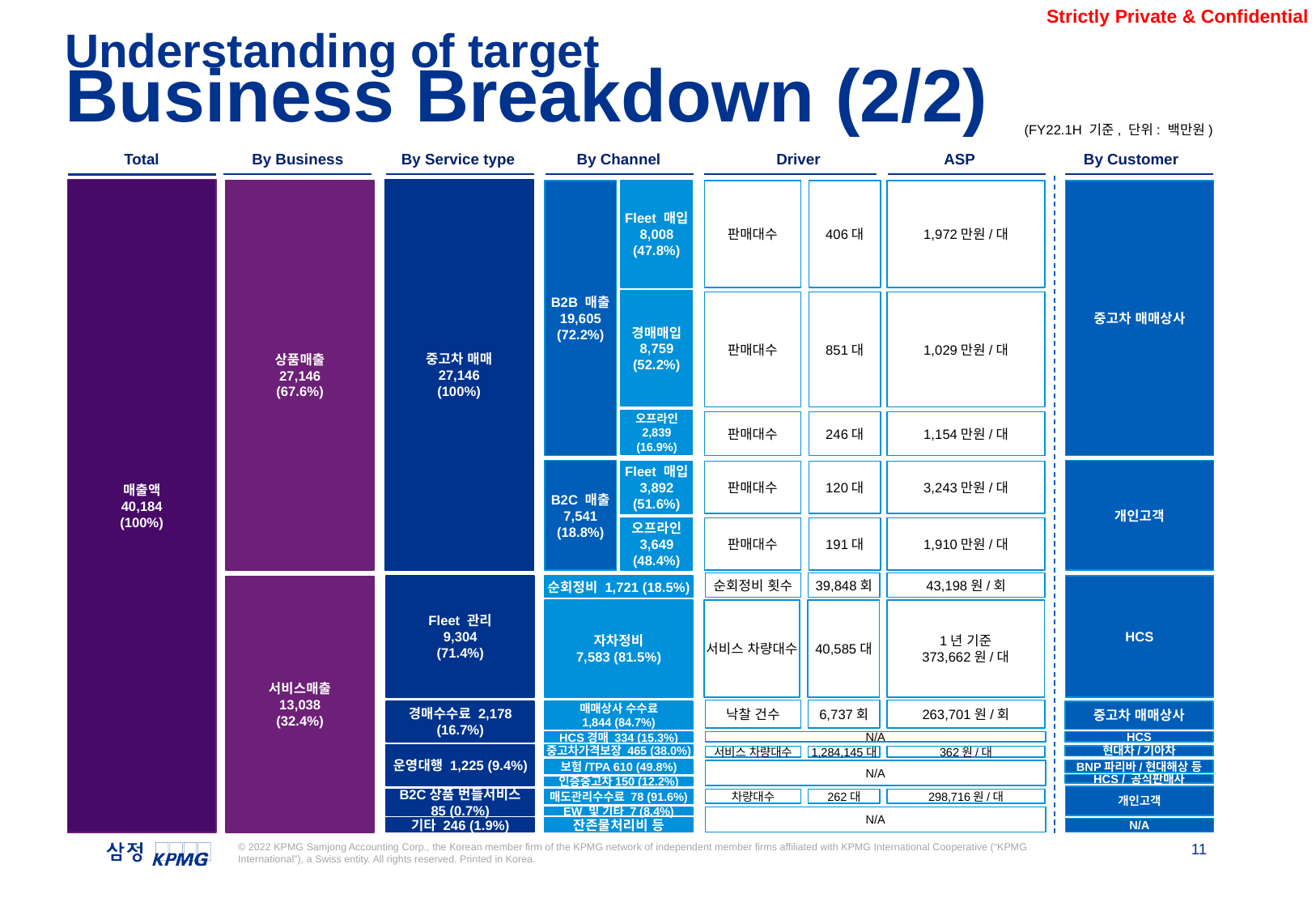

Understanding of target
Business Breakdown (2/2)
(FY22.1H 기준, 단위: 백만원)
Total
By Business
By Service type
By Channel
Driver
ASP
By Customer
매출액
40,184
(100%)
중고차 매매
27,146
(100%)
상품매출
27,146
(67.6%)
B2B 매출
19,605
(72.2%)
판매대수
406대
1,972만원/대
중고차 매매상사
Fleet 매입
8,008
(47.8%)
경매매입
8,759
(52.2%)
판매대수
851대
1,029만원/대
오프라인
2,839 (16.9%)
판매대수
246대
1,154만원/대
B2C 매출
7,541
(18.8%)
개인고객
판매대수
120대
3,243만원/대
Fleet 매입
3,892
(51.6%)
오프라인
3,649
(48.4%)
판매대수
191대
1,910만원/대
순회정비 횟수
39,848회
43,198원/회
HCS
Fleet 관리
9,304
(71.4%)
순회정비 1,721 (18.5%)
서비스매출
13,038
(32.4%)
자차정비
7,583 (81.5%)
서비스 차량대수
40,585대
1년 기준
373,662원/대
낙찰 건수
6,737회
263,701원/회
중고차 매매상사
경매수수료 2,178
(16.7%)
매매상사 수수료
1,844 (84.7%)
N/A
HCS
HCS경매 334 (15.3%)
운영대행 1,225 (9.4%)
중고차가격보장 465 (38.0%)
현대차/기아차
서비스 차량대수
1,284,145대
362원/대
보험/TPA 610 (49.8%)
BNP파리바/현대해상 등
N/A
HCS / 공식판매사
인증중고차150 (12.2%)
개인고객
B2C상품 번들서비스
85 (0.7%)
차량대수
262대
298,716원/대
매도관리수수료 78 (91.6%)
N/A
EW 및 기타 7 (8.4%)
기타 246 (1.9%)
잔존물처리비 등
N/A